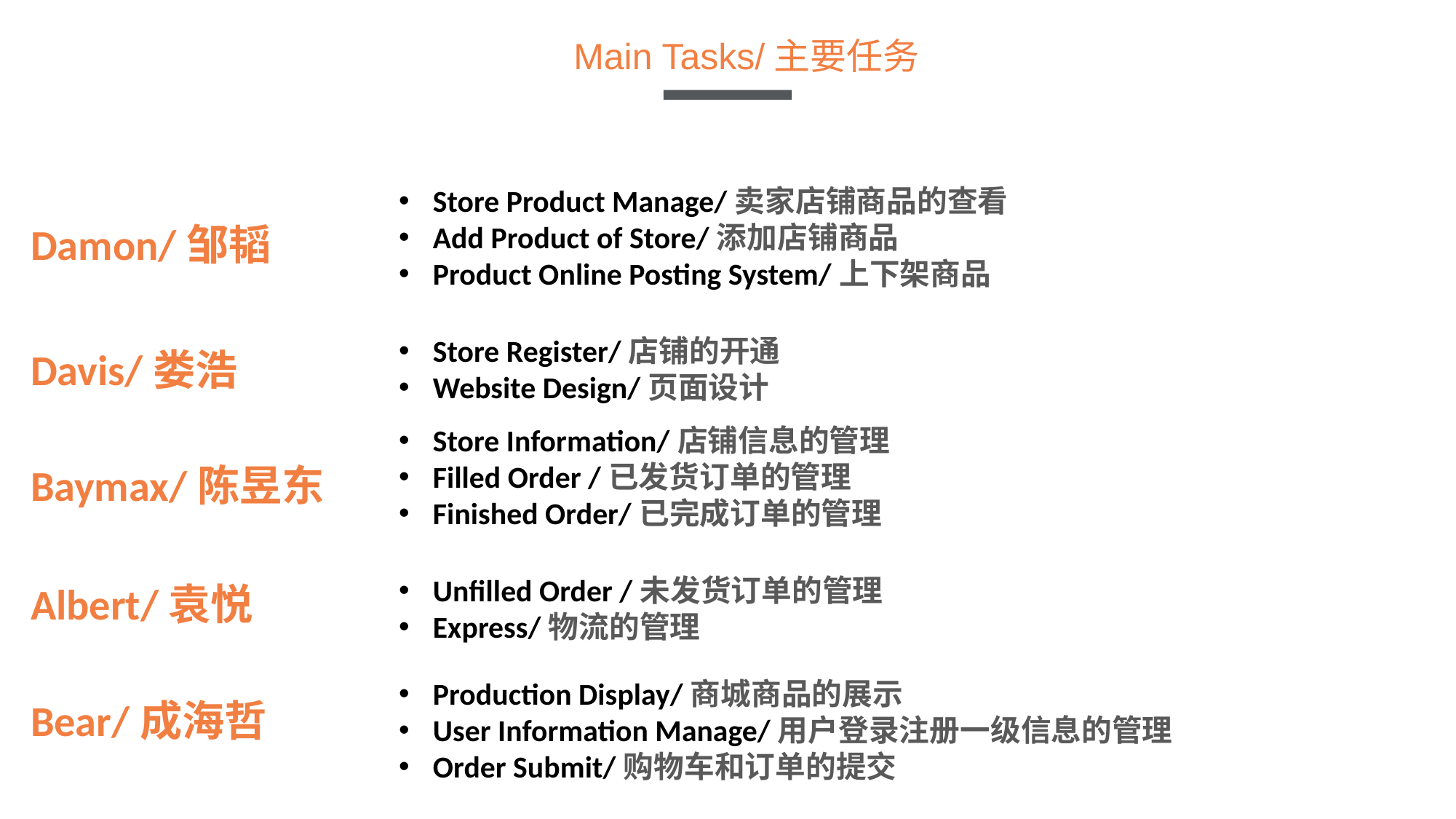

Main Tasks/主要任务

Store Product Manage/卖家店铺商品的查看
Add Product of Store/添加店铺商品
Product Online Posting System/上下架商品
Damon/邹韬
Store Register/店铺的开通
Website Design/页面设计
Davis/娄浩
Store Information/店铺信息的管理
Filled Order /已发货订单的管理
Finished Order/已完成订单的管理
Baymax/陈昱东
Albert/袁悦
Unfilled Order /未发货订单的管理
Express/物流的管理
Production Display/商城商品的展示
User Information Manage/用户登录注册一级信息的管理
Order Submit/购物车和订单的提交
Bear/成海哲